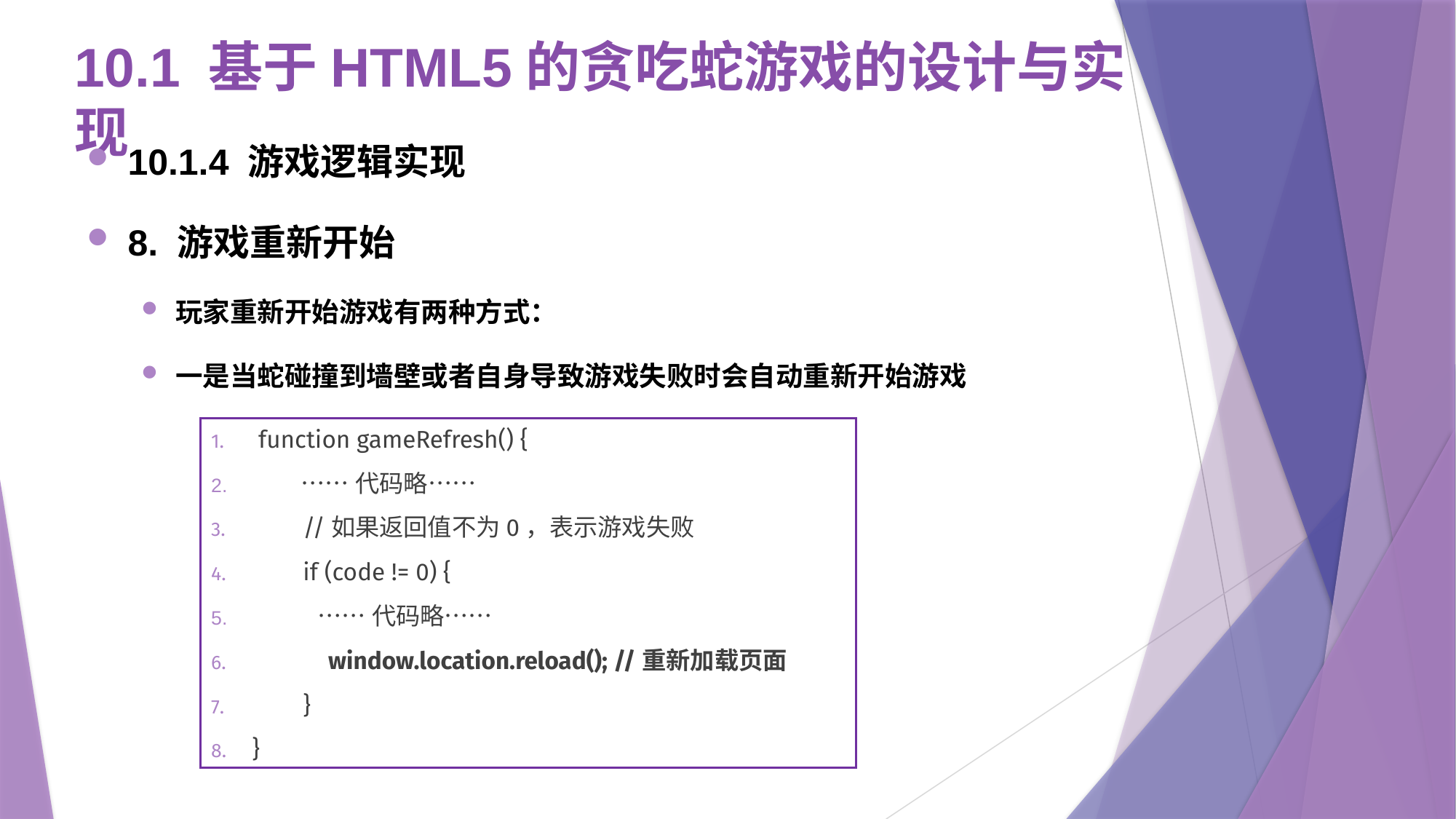

# 10.1 基于HTML5的贪吃蛇游戏的设计与实现
10.1.4 游戏逻辑实现
8. 游戏重新开始
玩家重新开始游戏有两种方式：
一是当蛇碰撞到墙壁或者自身导致游戏失败时会自动重新开始游戏

 function gameRefresh() {
         ……代码略……
        //如果返回值不为0，表示游戏失败
        if (code != 0) {
            ……代码略……
             window.location.reload(); //重新加载页面
        }
}